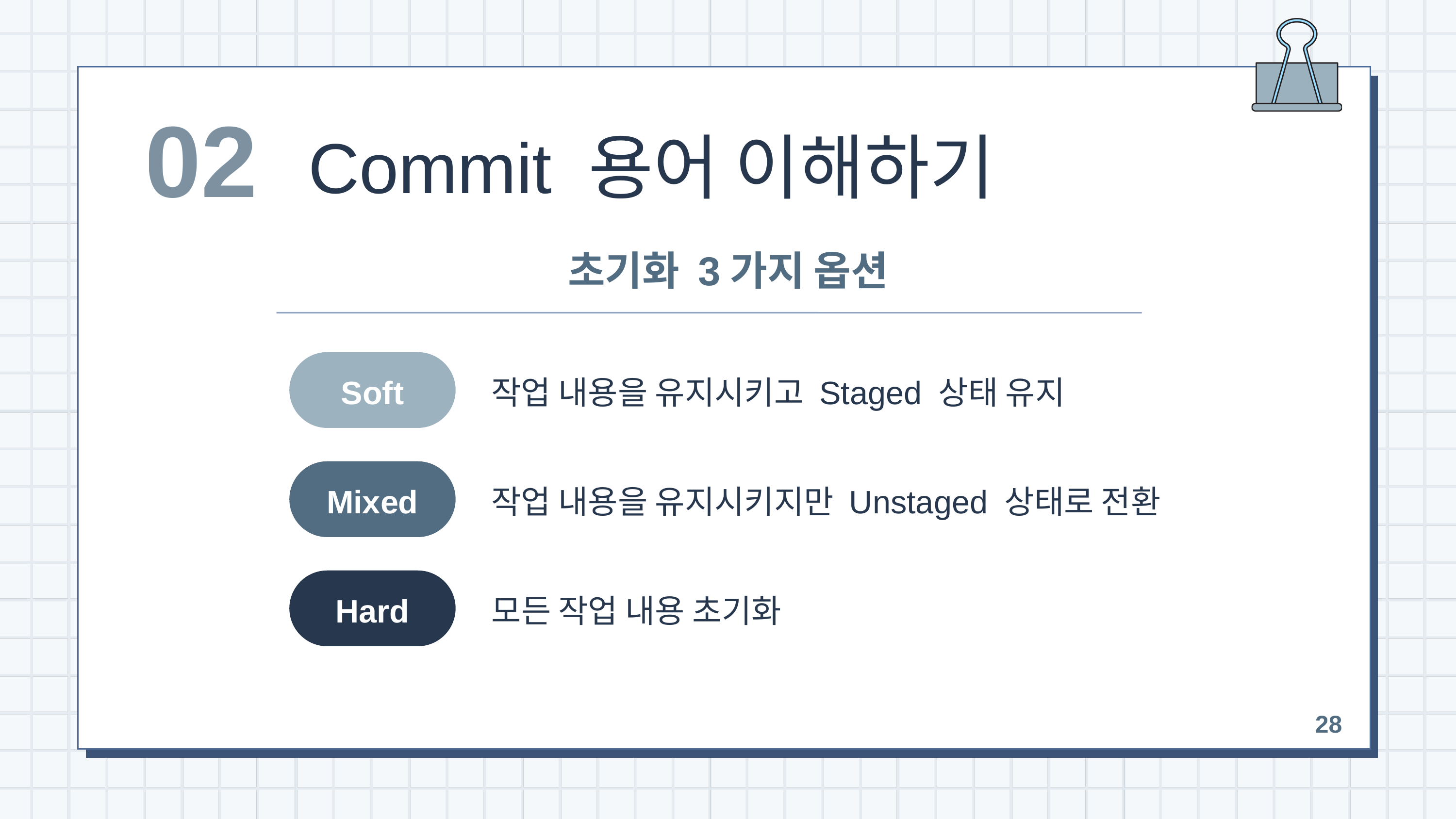

02
Commit 용어 이해하기
초기화 3가지 옵션

Soft
작업 내용을 유지시키고 Staged 상태 유지

Mixed
작업 내용을 유지시키지만 Unstaged 상태로 전환

Hard
모든 작업 내용 초기화
되돌릴 수 없음
28